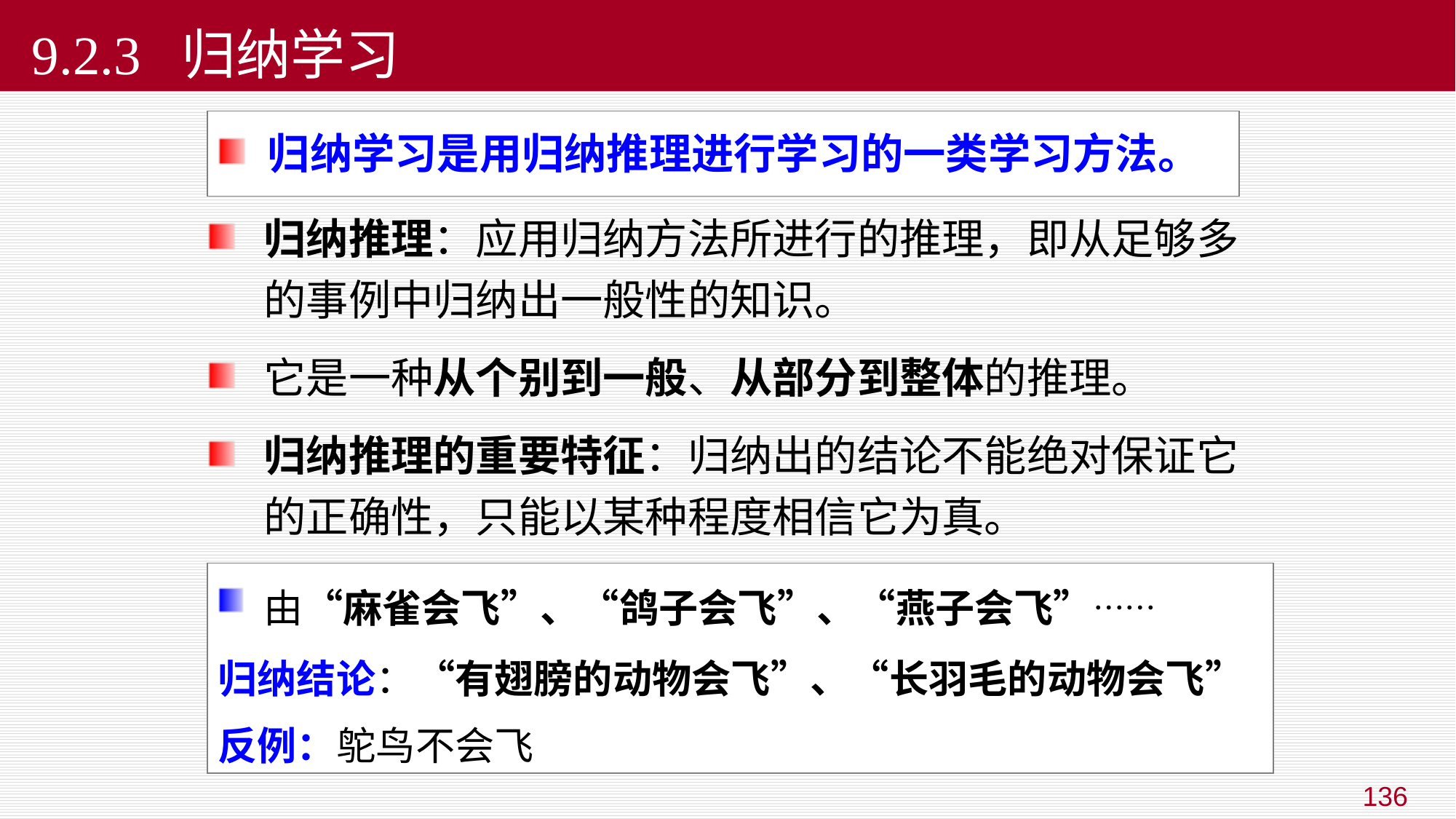

# 9.2.3  归纳学习
 归纳学习是用归纳推理进行学习的一类学习方法。
归纳推理：应用归纳方法所进行的推理，即从足够多的事例中归纳出一般性的知识。
它是一种从个别到一般、从部分到整体的推理。
归纳推理的重要特征：归纳出的结论不能绝对保证它的正确性，只能以某种程度相信它为真。
 由“麻雀会飞”、“鸽子会飞”、“燕子会飞”……
归纳结论：“有翅膀的动物会飞”、“长羽毛的动物会飞”
反例：鸵鸟不会飞
136